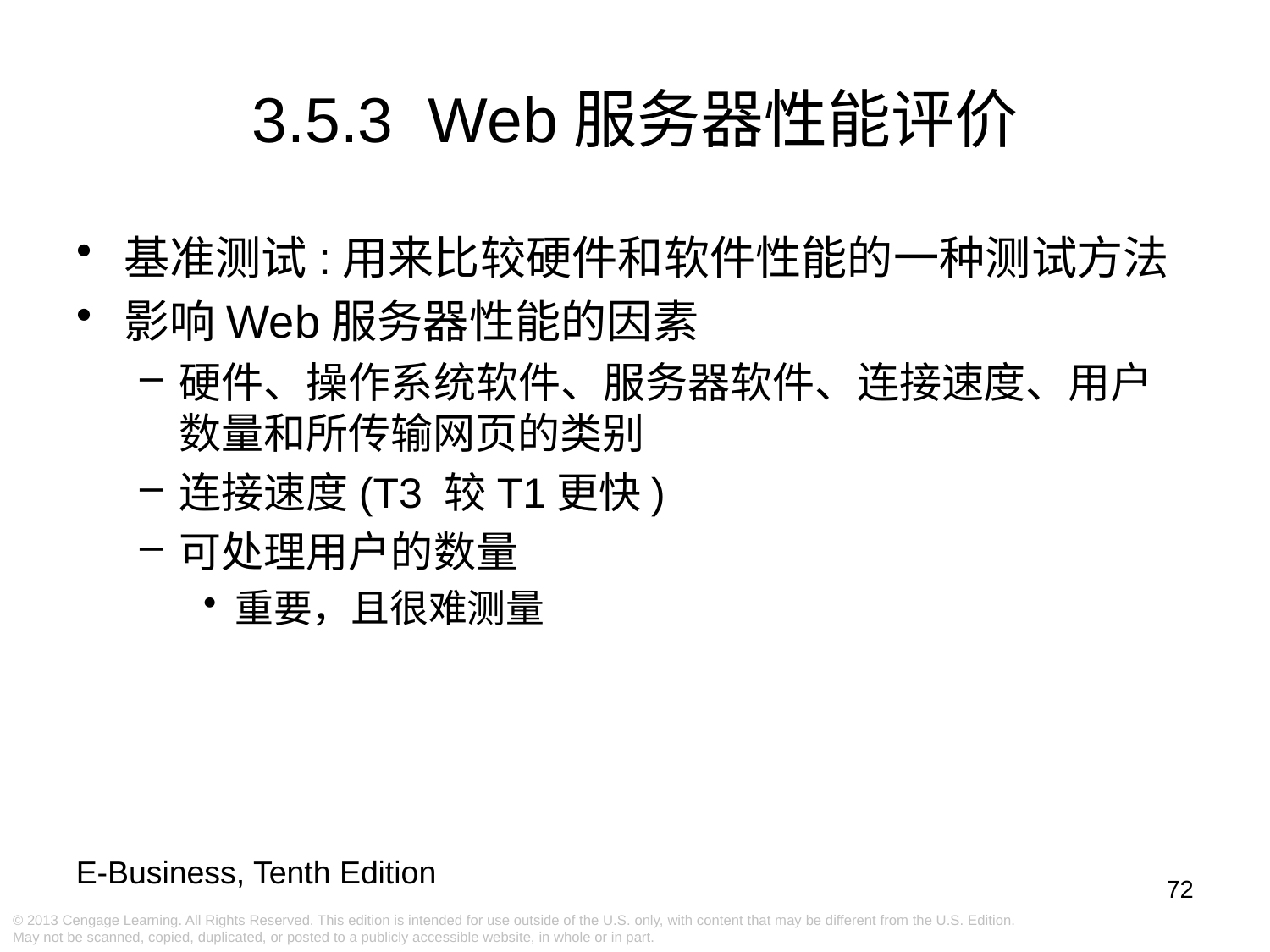

# 3.5.3  Web服务器性能评价
基准测试:用来比较硬件和软件性能的一种测试方法
影响Web服务器性能的因素
硬件、操作系统软件、服务器软件、连接速度、用户数量和所传输网页的类别
连接速度(T3 较T1更快)
可处理用户的数量
重要，且很难测量
72